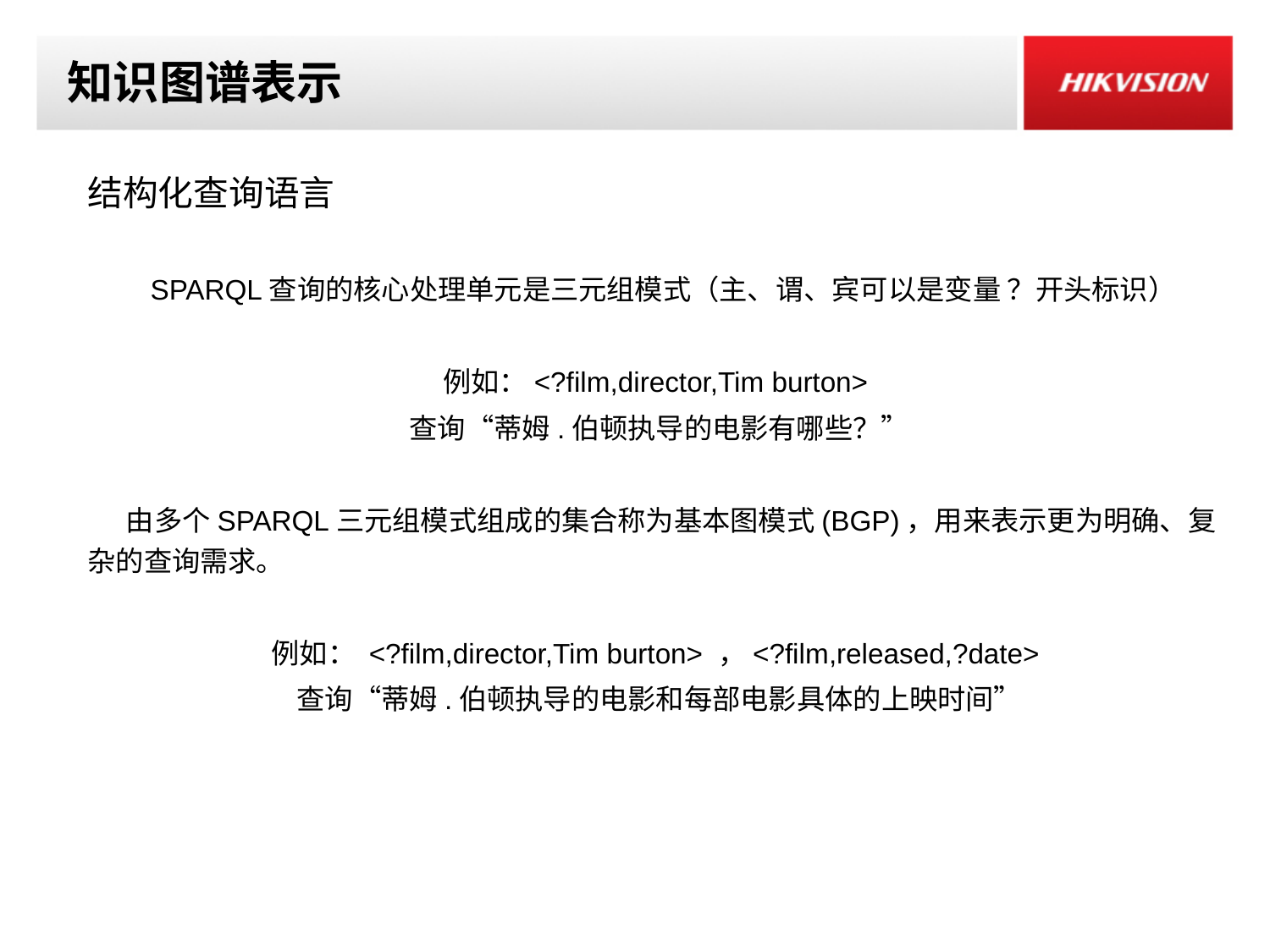

# 知识图谱表示

结构化查询语言

        SPARQL查询的核心处理单元是三元组模式（主、谓、宾可以是变量 ？开头标识）

例如：<?film,director,Tim burton>
查询“蒂姆.伯顿执导的电影有哪些？”

     由多个SPARQL三元组模式组成的集合称为基本图模式(BGP)，用来表示更为明确、复杂的查询需求。

例如： <?film,director,Tim burton> ，<?film,released,?date>
查询“蒂姆.伯顿执导的电影和每部电影具体的上映时间”